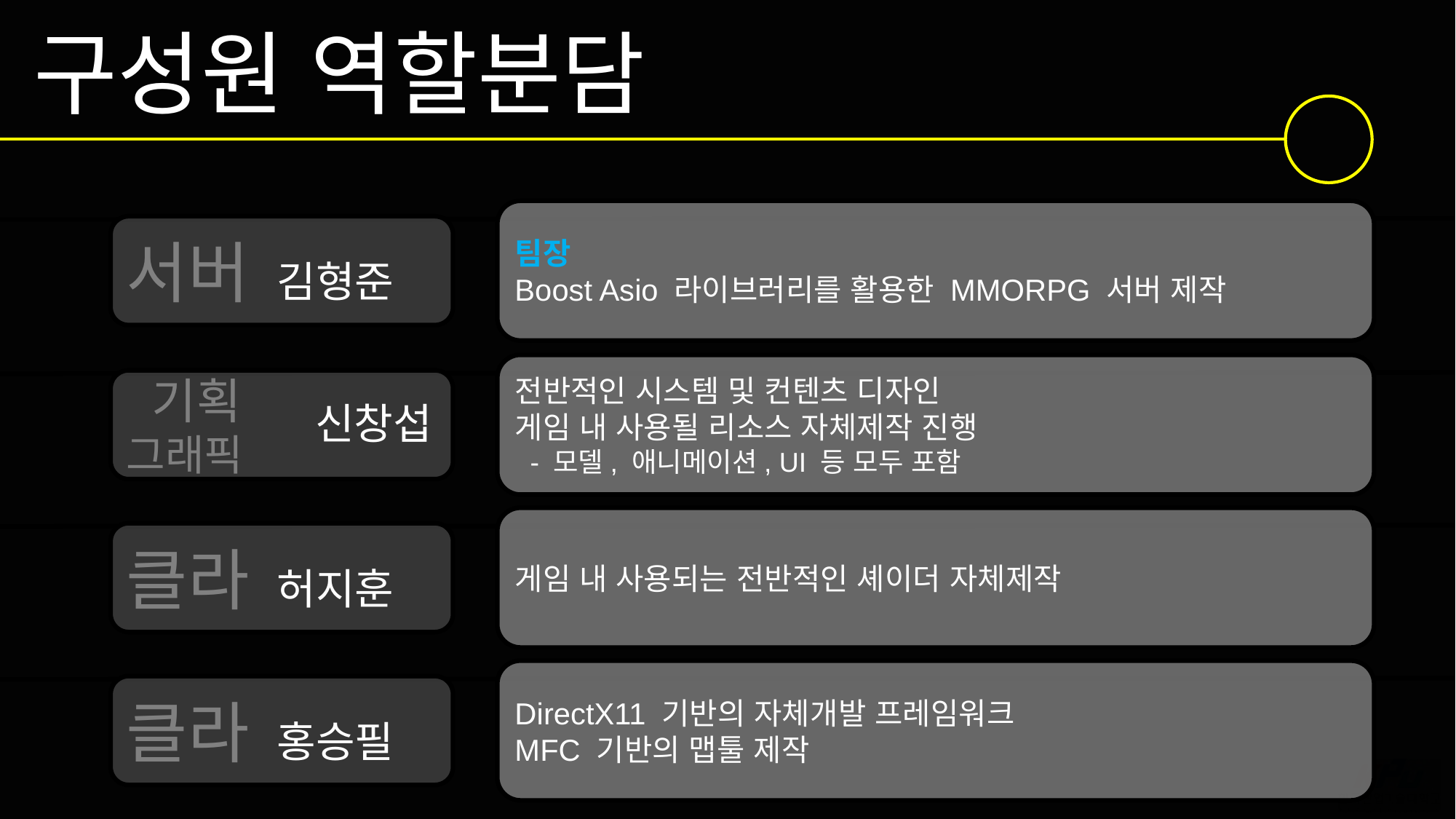

구성원 역할분담

팀장
Boost Asio 라이브러리를 활용한 MMORPG 서버 제작
서버  김형준
전반적인 시스템 및 컨텐츠 디자인
게임 내 사용될 리소스 자체제작 진행
  - 모델, 애니메이션, UI 등 모두 포함
 기획
그래픽
신창섭
게임 내 사용되는 전반적인 셰이더 자체제작
클라  허지훈
DirectX11 기반의 자체개발 프레임워크
MFC 기반의 맵툴 제작
클라  홍승필